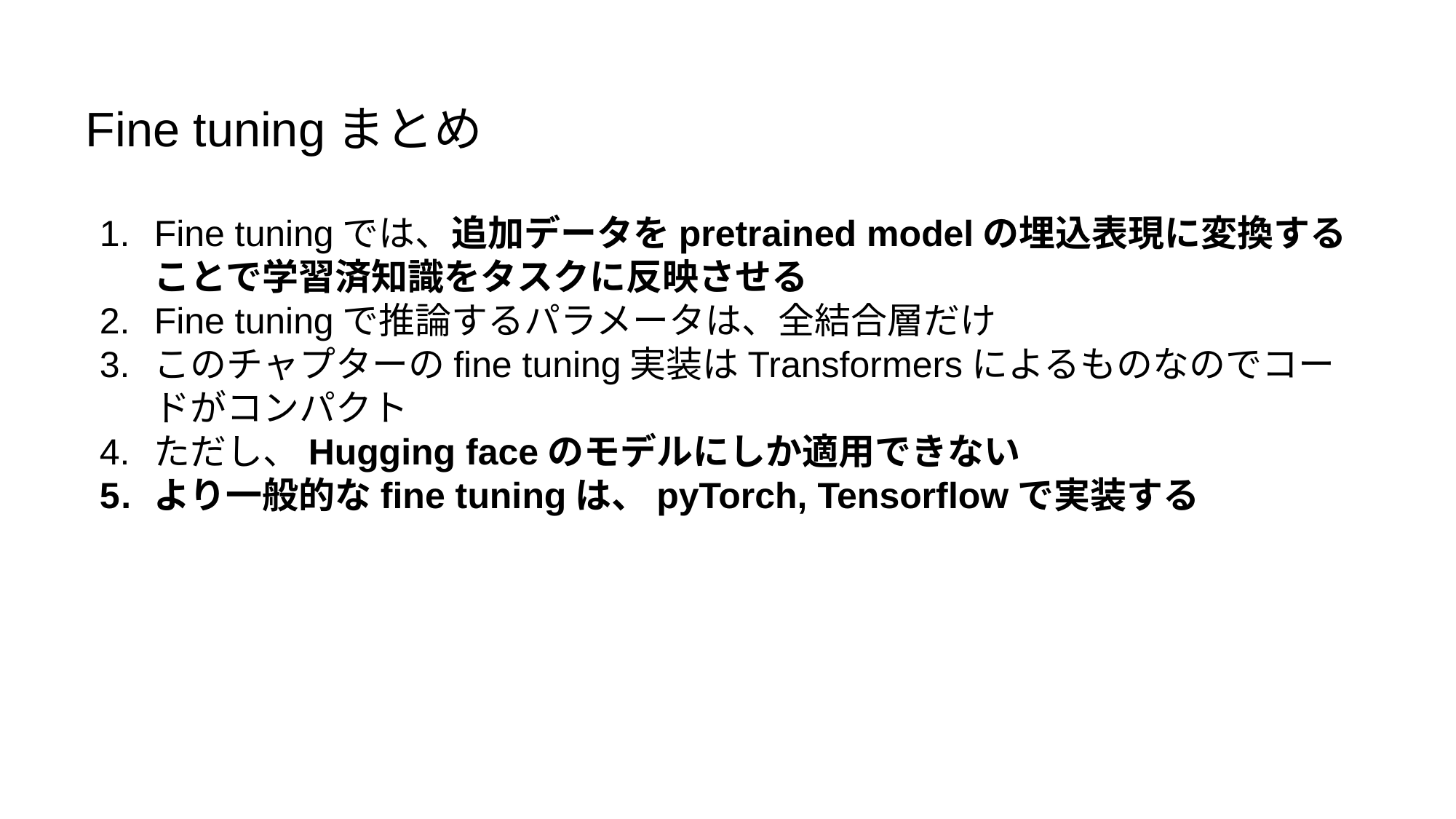

Fine tuningまとめ
Fine tuningでは、追加データをpretrained modelの埋込表現に変換することで学習済知識をタスクに反映させる
Fine tuningで推論するパラメータは、全結合層だけ
このチャプターのfine tuning実装はTransformersによるものなのでコードがコンパクト
ただし、Hugging faceのモデルにしか適用できない
より一般的なfine tuningは、pyTorch, Tensorflowで実装する